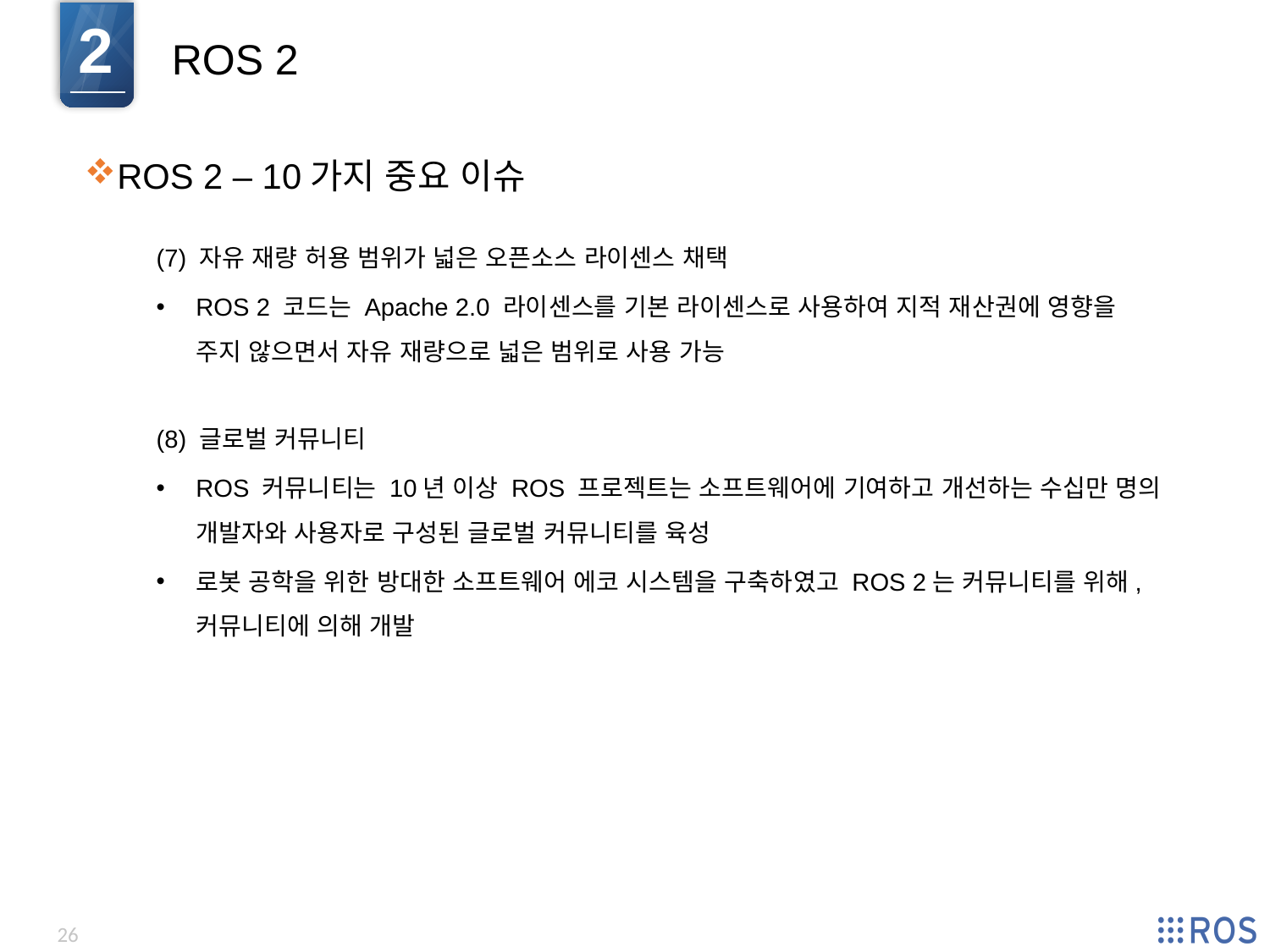

2
ROS 2
ROS 2 – 10가지 중요 이슈
(7) 자유 재량 허용 범위가 넓은 오픈소스 라이센스 채택
ROS 2 코드는 Apache 2.0 라이센스를 기본 라이센스로 사용하여 지적 재산권에 영향을 주지 않으면서 자유 재량으로 넓은 범위로 사용 가능
(8) 글로벌 커뮤니티
ROS 커뮤니티는 10년 이상 ROS 프로젝트는 소프트웨어에 기여하고 개선하는 수십만 명의 개발자와 사용자로 구성된 글로벌 커뮤니티를 육성
로봇 공학을 위한 방대한 소프트웨어 에코 시스템을 구축하였고 ROS 2는 커뮤니티를 위해, 커뮤니티에 의해 개발
26